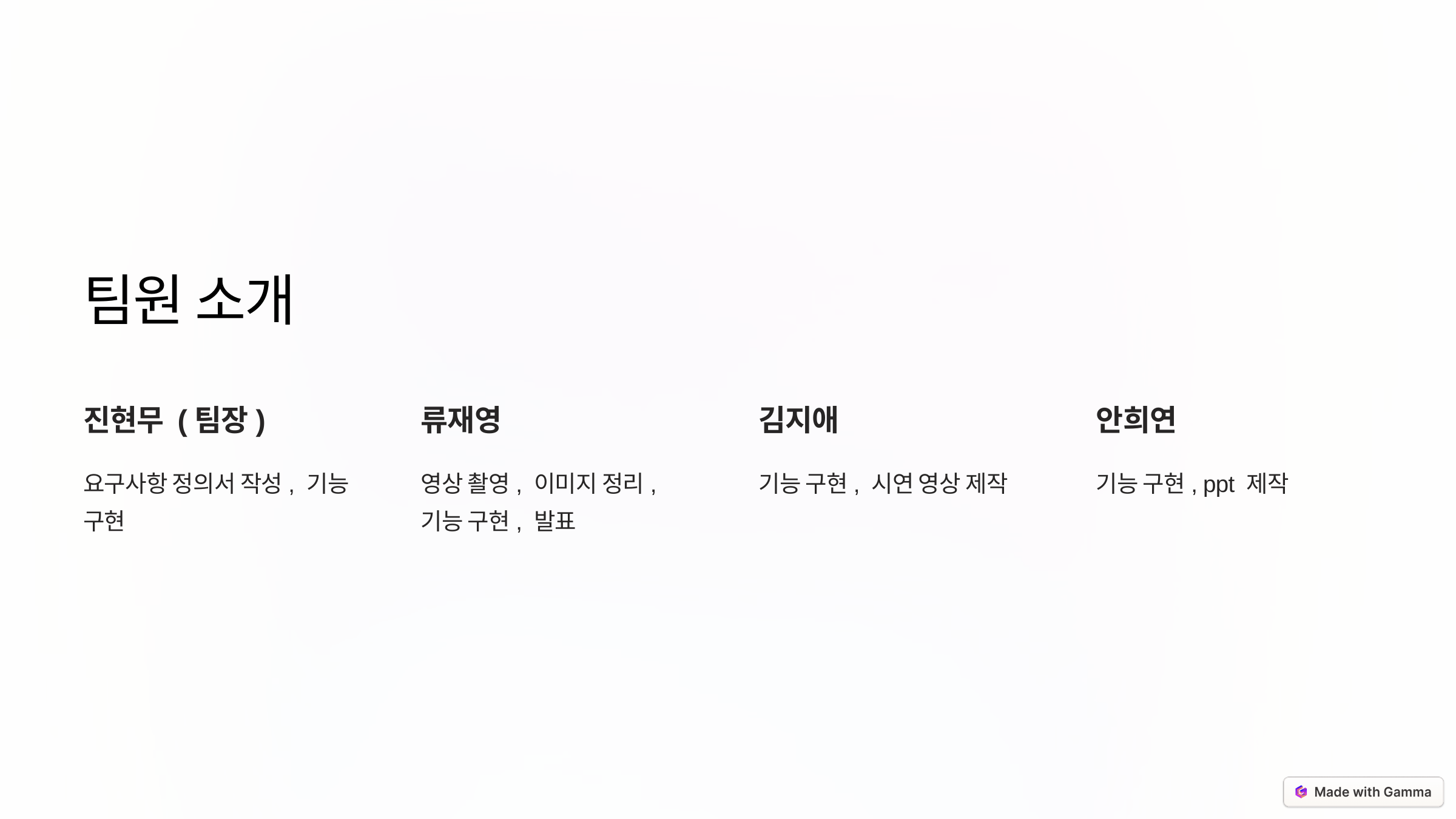

팀원 소개
진현무 (팀장)
류재영
김지애
안희연
요구사항 정의서 작성, 기능 구현
영상 촬영, 이미지 정리, 기능 구현, 발표
기능 구현, 시연 영상 제작
기능 구현, ppt 제작